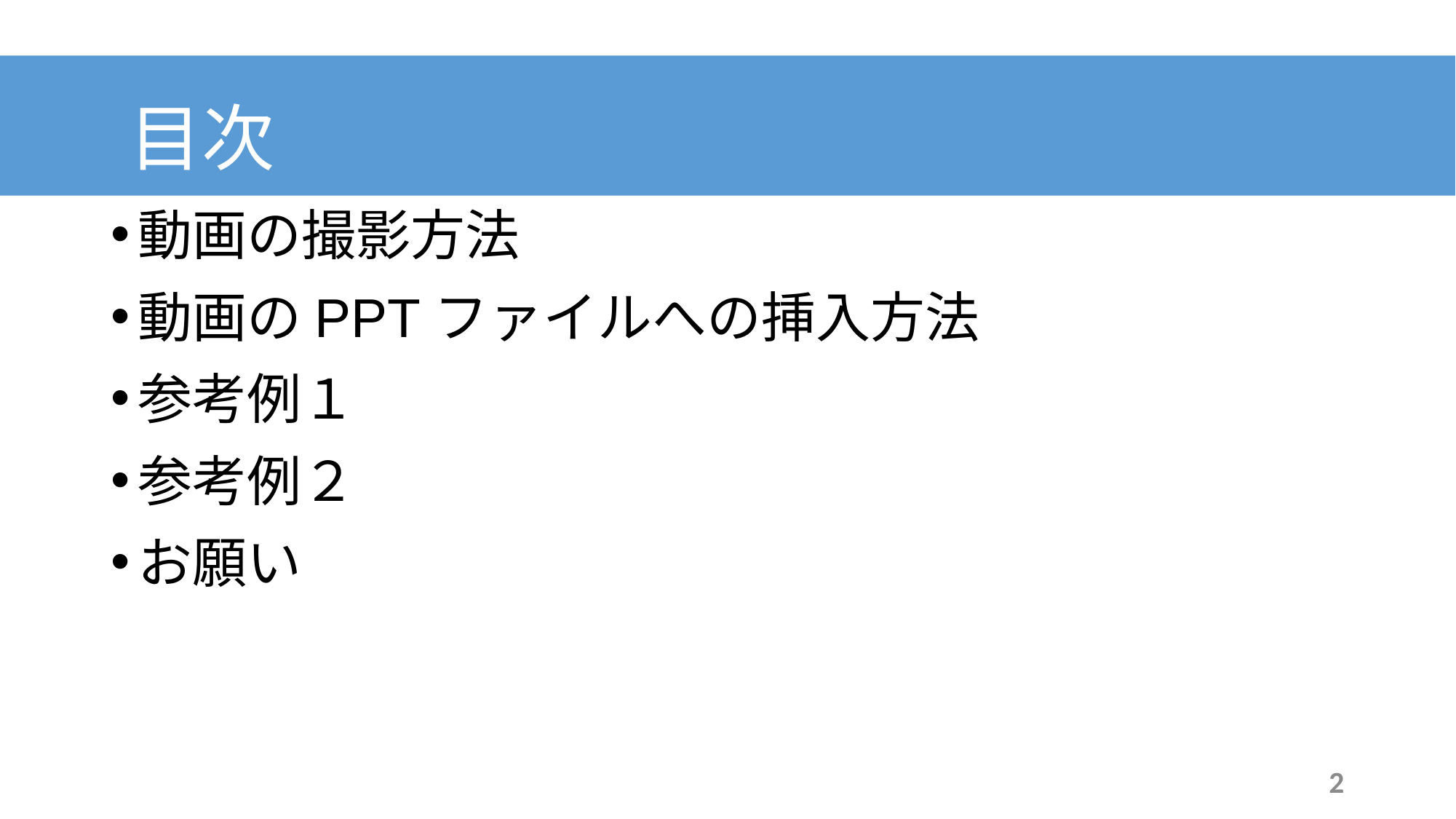

目次
動画の撮影方法
動画のPPTファイルへの挿入方法
参考例１
参考例２
お願い
2